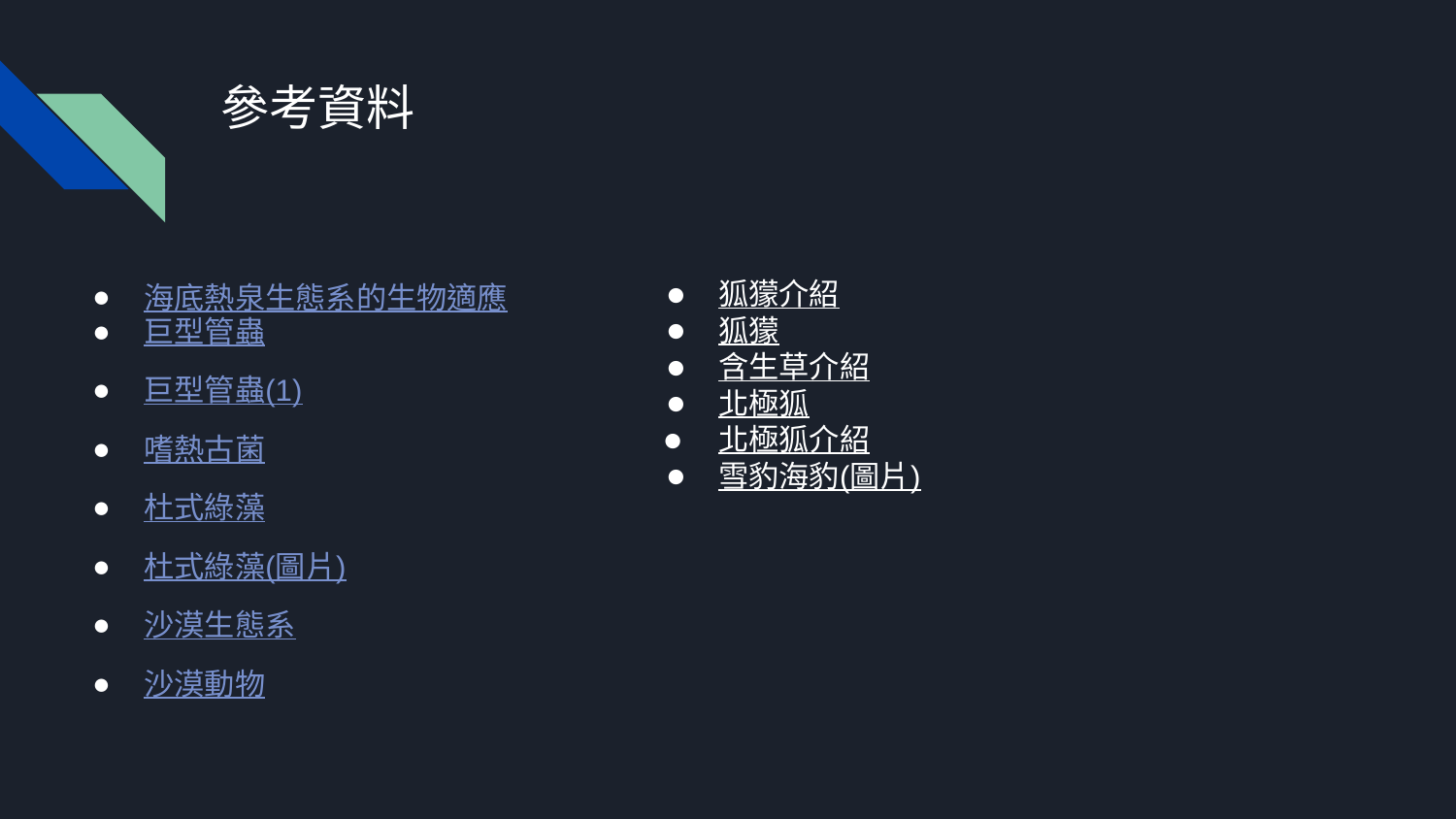

# 參考資料
海底熱泉生態系的生物適應
巨型管蟲
巨型管蟲(1)
嗜熱古菌
杜式綠藻
杜式綠藻(圖片)
沙漠生態系
沙漠動物

狐獴介紹
狐獴
含生草介紹
北極狐
北極狐介紹
雪豹海豹(圖片)